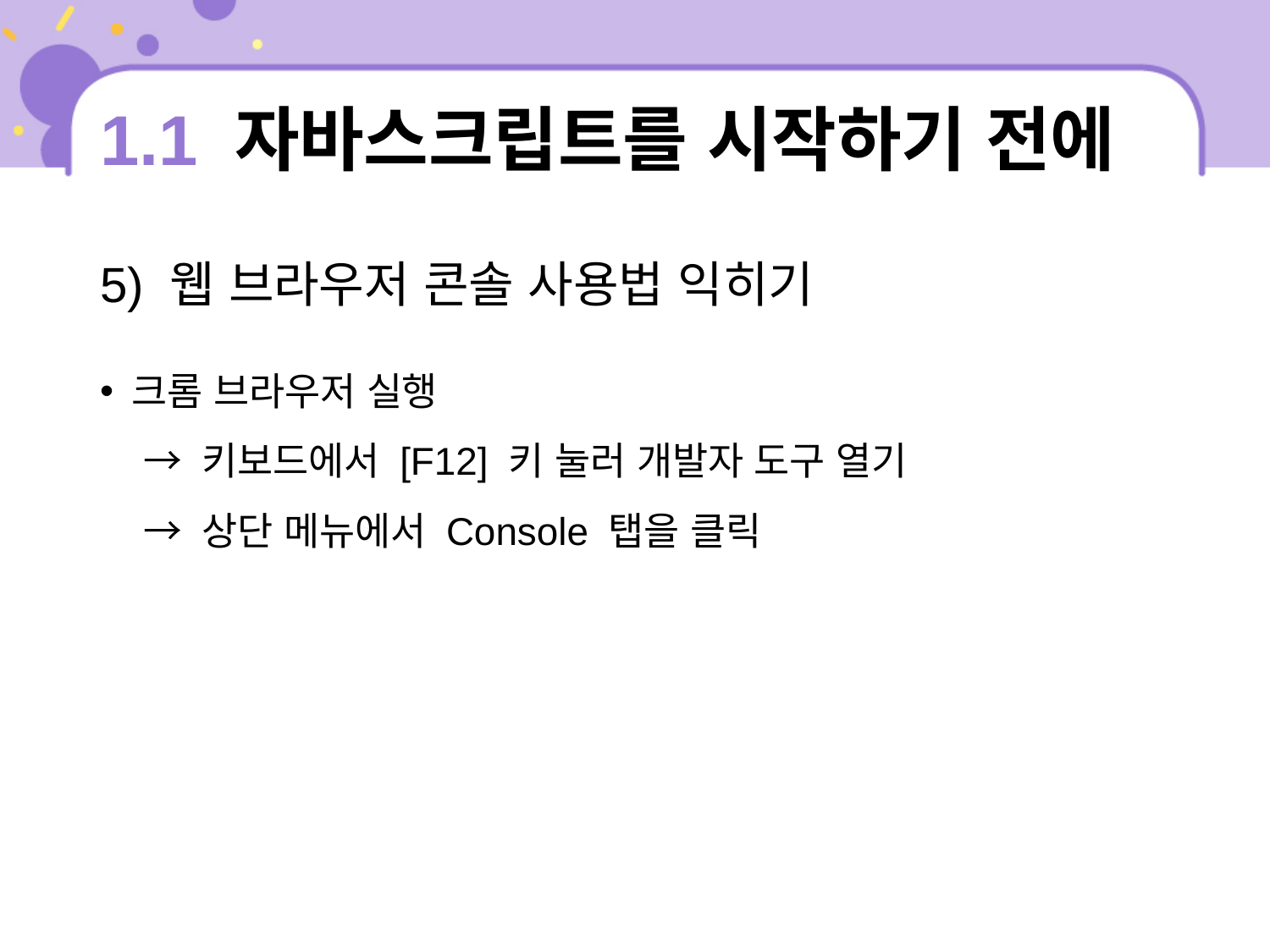

# 1.1 자바스크립트를 시작하기 전에
5) 웹 브라우저 콘솔 사용법 익히기

크롬 브라우저 실행
    → 키보드에서 [F12] 키 눌러 개발자 도구 열기
    → 상단 메뉴에서 Console 탭을 클릭